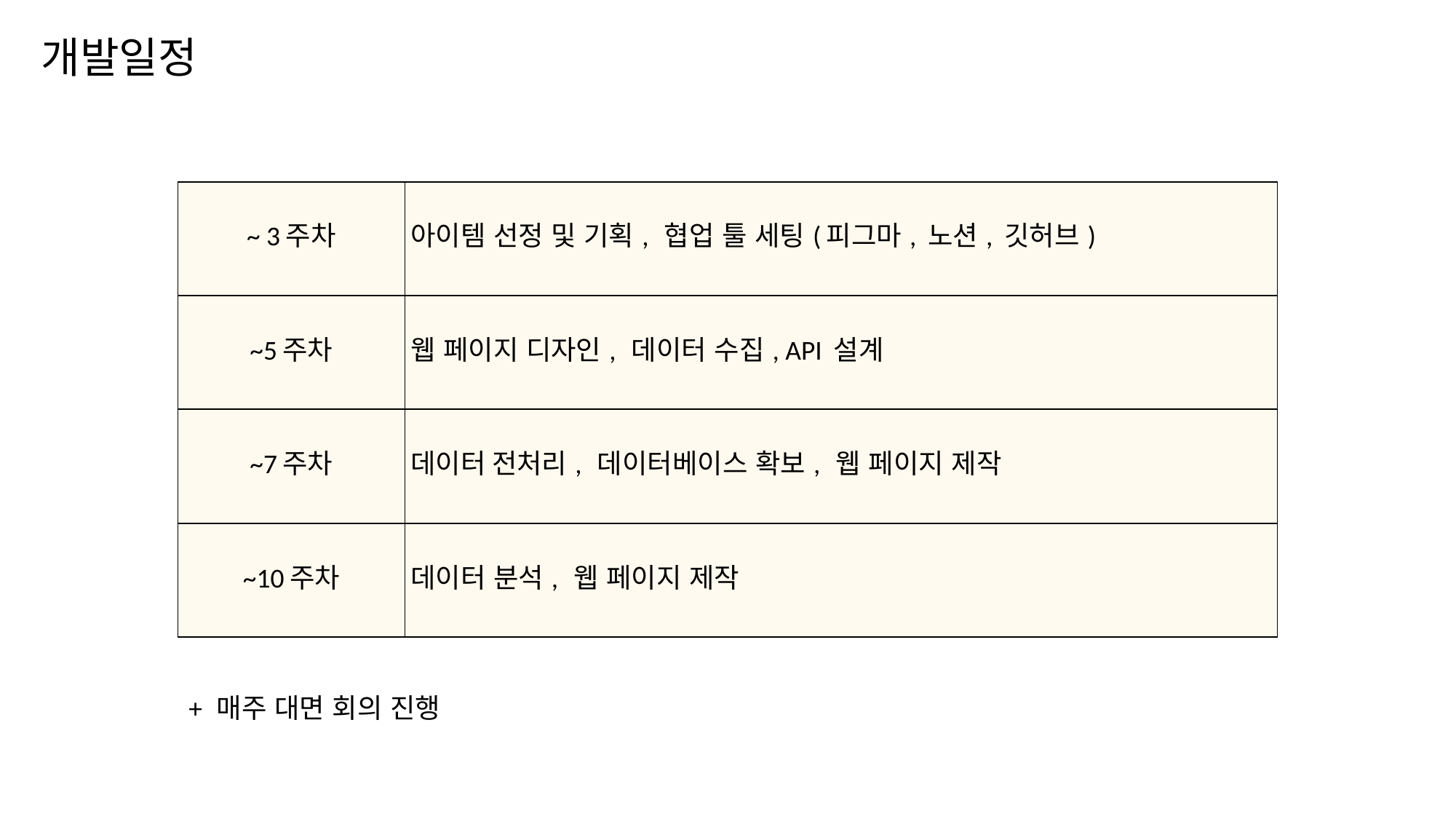

개발일정
| ~ 3주차 | 아이템 선정 및 기획, 협업 툴 세팅(피그마, 노션, 깃허브) |
| --- | --- |
| ~5주차 | 웹 페이지 디자인, 데이터 수집, API 설계 |
| ~7주차 | 데이터 전처리, 데이터베이스 확보, 웹 페이지 제작 |
| ~10주차 | 데이터 분석, 웹 페이지 제작 |
+ 매주 대면 회의 진행